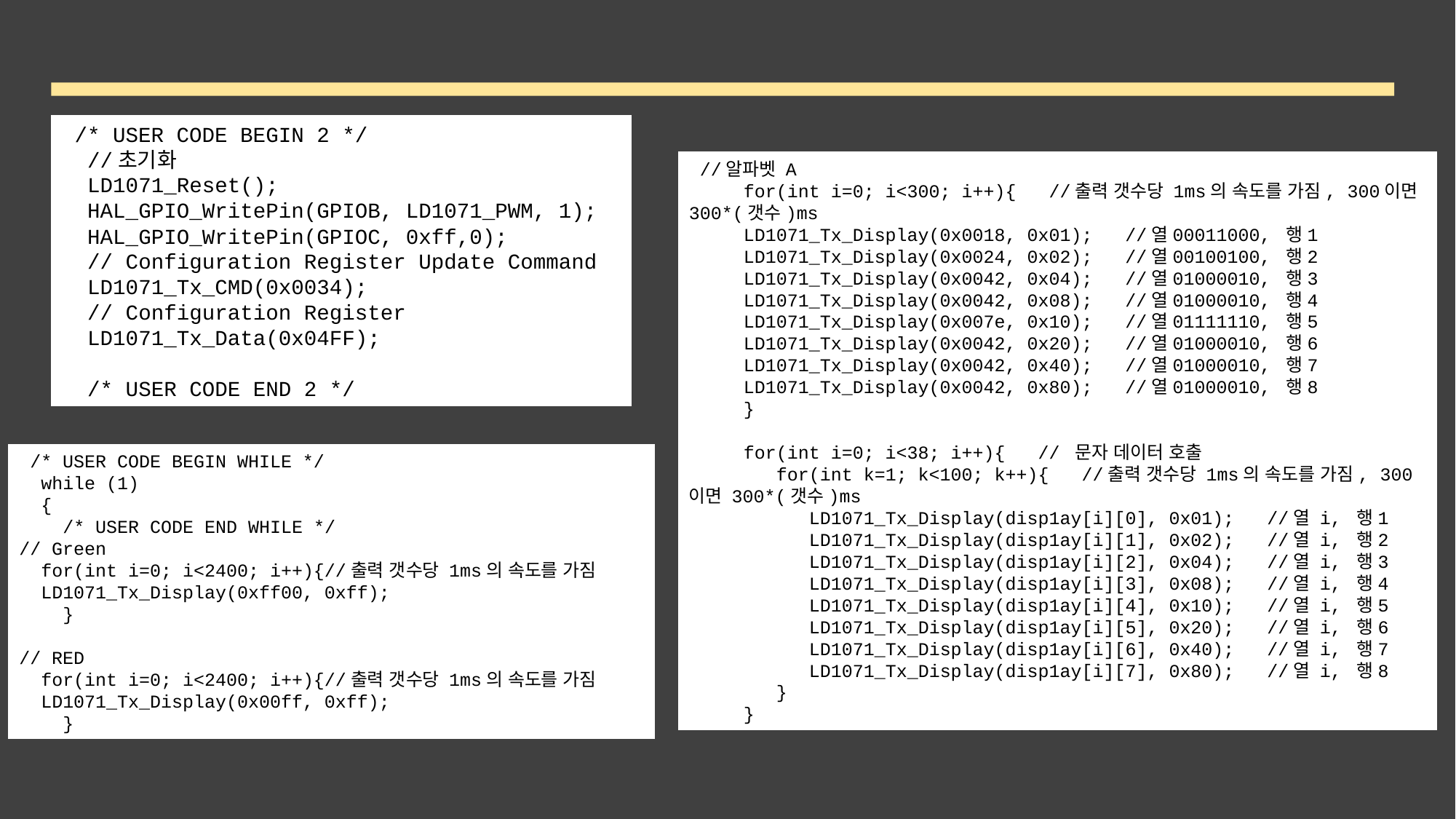

4. 코드

 /* USER CODE BEGIN 2 */
  //초기화
  LD1071_Reset();
  HAL_GPIO_WritePin(GPIOB, LD1071_PWM, 1);
  HAL_GPIO_WritePin(GPIOC, 0xff,0);
  // Configuration Register Update Command
  LD1071_Tx_CMD(0x0034);
  // Configuration Register
  LD1071_Tx_Data(0x04FF);

  /* USER CODE END 2 */
 //알파벳 A
     for(int i=0; i<300; i++){   //출력 갯수당 1ms의 속도를 가짐, 300이면 300*(갯수)ms
     LD1071_Tx_Display(0x0018, 0x01);   //열00011000, 행1
     LD1071_Tx_Display(0x0024, 0x02);   //열00100100, 행2
     LD1071_Tx_Display(0x0042, 0x04);   //열01000010, 행3
     LD1071_Tx_Display(0x0042, 0x08);   //열01000010, 행4
     LD1071_Tx_Display(0x007e, 0x10);   //열01111110, 행5
     LD1071_Tx_Display(0x0042, 0x20);   //열01000010, 행6
     LD1071_Tx_Display(0x0042, 0x40);   //열01000010, 행7
     LD1071_Tx_Display(0x0042, 0x80);   //열01000010, 행8
     }

     for(int i=0; i<38; i++){   // 문자 데이터 호출
        for(int k=1; k<100; k++){   //출력 갯수당 1ms의 속도를 가짐, 300이면 300*(갯수)ms
           LD1071_Tx_Display(disp1ay[i][0], 0x01);   //열 i, 행1
           LD1071_Tx_Display(disp1ay[i][1], 0x02);   //열 i, 행2
           LD1071_Tx_Display(disp1ay[i][2], 0x04);   //열 i, 행3
           LD1071_Tx_Display(disp1ay[i][3], 0x08);   //열 i, 행4
           LD1071_Tx_Display(disp1ay[i][4], 0x10);   //열 i, 행5
           LD1071_Tx_Display(disp1ay[i][5], 0x20);   //열 i, 행6
           LD1071_Tx_Display(disp1ay[i][6], 0x40);   //열 i, 행7
           LD1071_Tx_Display(disp1ay[i][7], 0x80);   //열 i, 행8
        }
     }
 /* USER CODE BEGIN WHILE */
  while (1)
  {
    /* USER CODE END WHILE */
// Green
  for(int i=0; i<2400; i++){//출력 갯수당 1ms의 속도를 가짐
  LD1071_Tx_Display(0xff00, 0xff);
    }

// RED
  for(int i=0; i<2400; i++){//출력 갯수당 1ms의 속도를 가짐
  LD1071_Tx_Display(0x00ff, 0xff);
    }